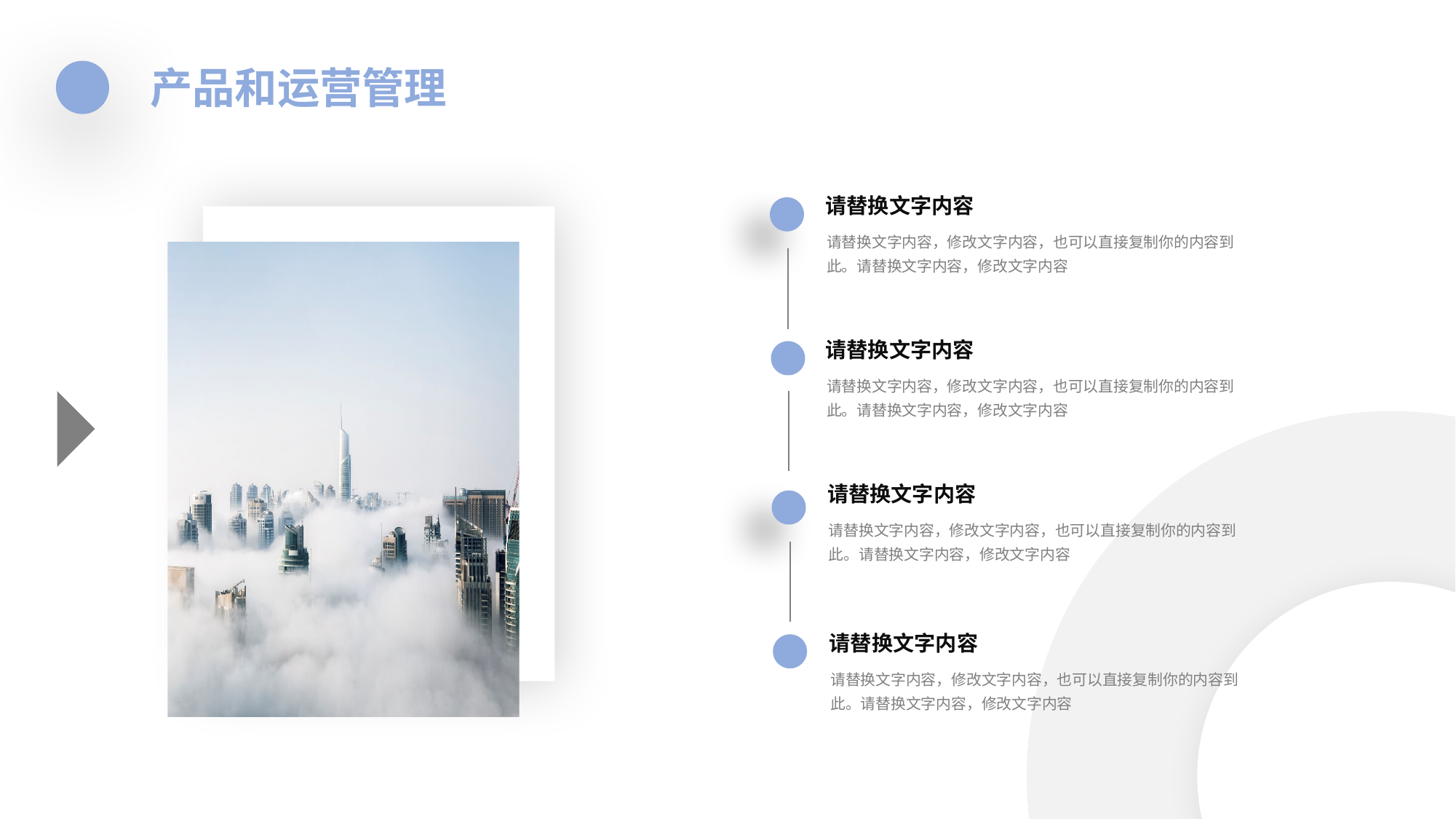

产品和运营管理

请替换文字内容

请替换文字内容，修改文字内容，也可以直接复制你的内容到此。请替换文字内容，修改文字内容

请替换文字内容

请替换文字内容，修改文字内容，也可以直接复制你的内容到此。请替换文字内容，修改文字内容

请替换文字内容

请替换文字内容，修改文字内容，也可以直接复制你的内容到此。请替换文字内容，修改文字内容

请替换文字内容

请替换文字内容，修改文字内容，也可以直接复制你的内容到此。请替换文字内容，修改文字内容